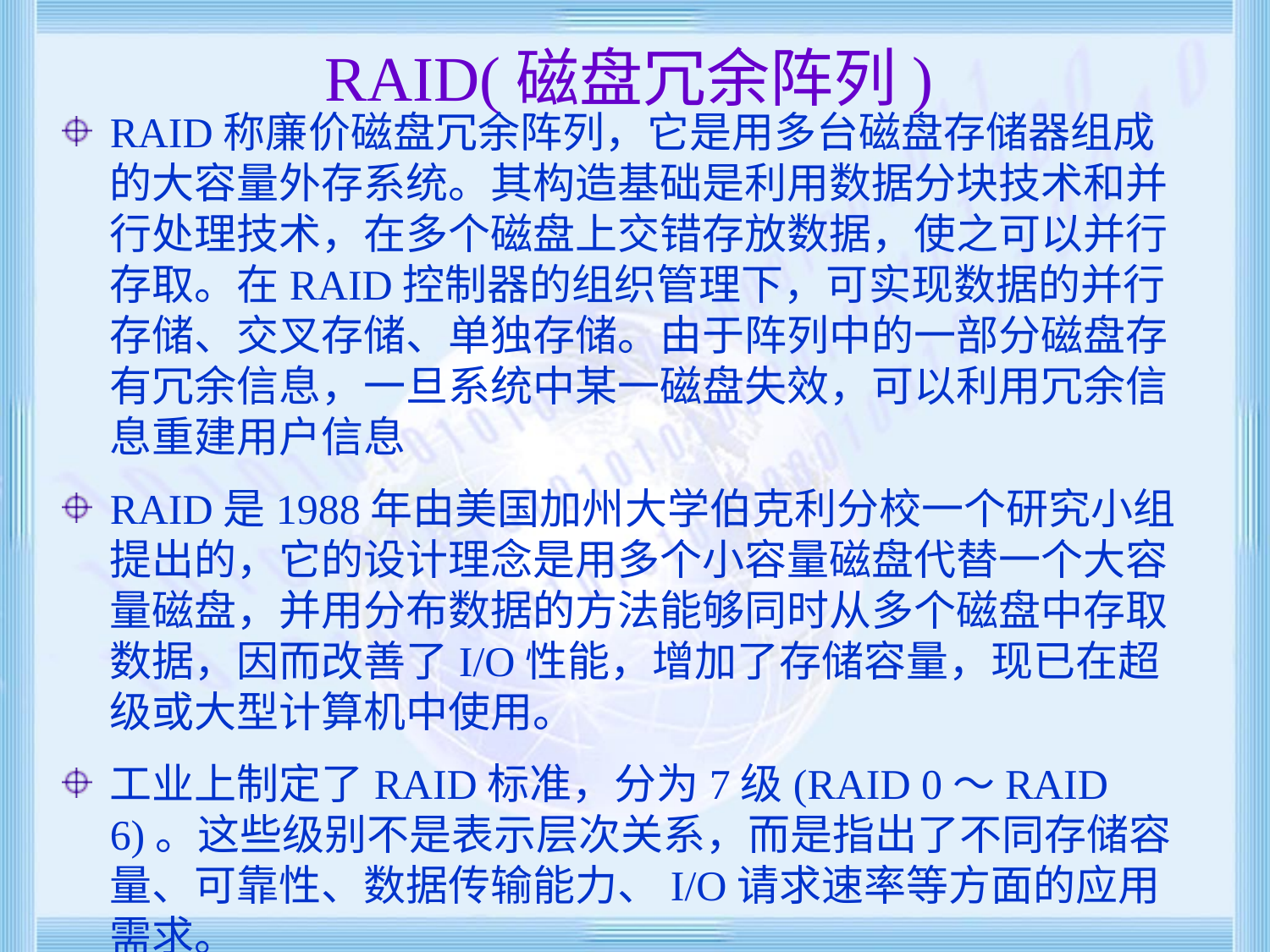

# RAID(磁盘冗余阵列)
RAID称廉价磁盘冗余阵列，它是用多台磁盘存储器组成的大容量外存系统。其构造基础是利用数据分块技术和并行处理技术，在多个磁盘上交错存放数据，使之可以并行存取。在RAID控制器的组织管理下，可实现数据的并行存储、交叉存储、单独存储。由于阵列中的一部分磁盘存有冗余信息，一旦系统中某一磁盘失效，可以利用冗余信息重建用户信息
RAID是1988年由美国加州大学伯克利分校一个研究小组提出的，它的设计理念是用多个小容量磁盘代替一个大容量磁盘，并用分布数据的方法能够同时从多个磁盘中存取数据，因而改善了I/O性能，增加了存储容量，现已在超级或大型计算机中使用。
工业上制定了RAID标准，分为7级(RAID 0～RAID 6)。这些级别不是表示层次关系，而是指出了不同存储容量、可靠性、数据传输能力、I/O请求速率等方面的应用需求。